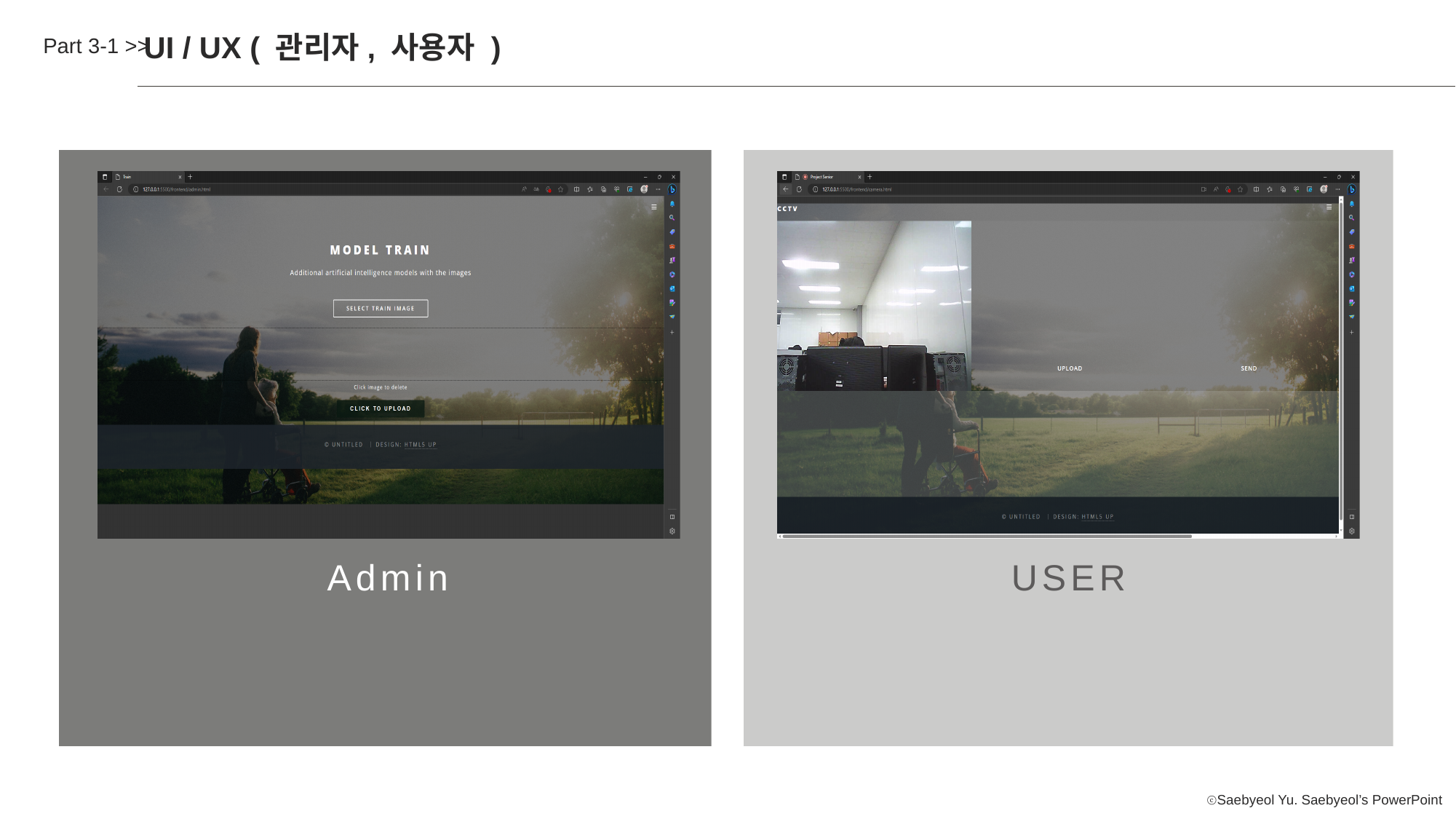

UI / UX ( 관리자, 사용자 )
Part 3-1 >>

USER
Admin